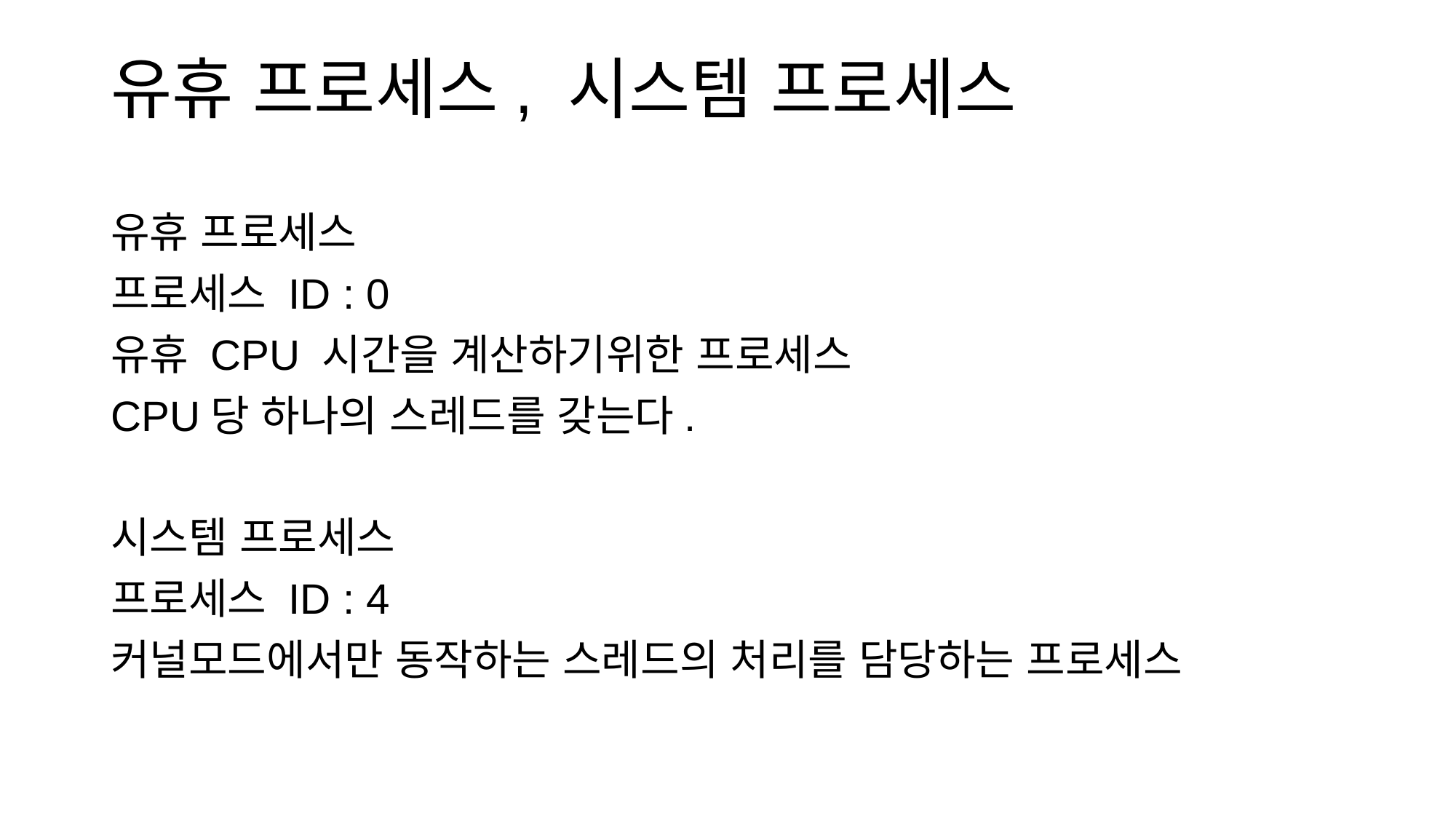

# 유휴 프로세스, 시스템 프로세스

유휴 프로세스
프로세스 ID : 0
유휴 CPU 시간을 계산하기위한 프로세스
CPU당 하나의 스레드를 갖는다.

시스템 프로세스
프로세스 ID : 4
커널모드에서만 동작하는 스레드의 처리를 담당하는 프로세스